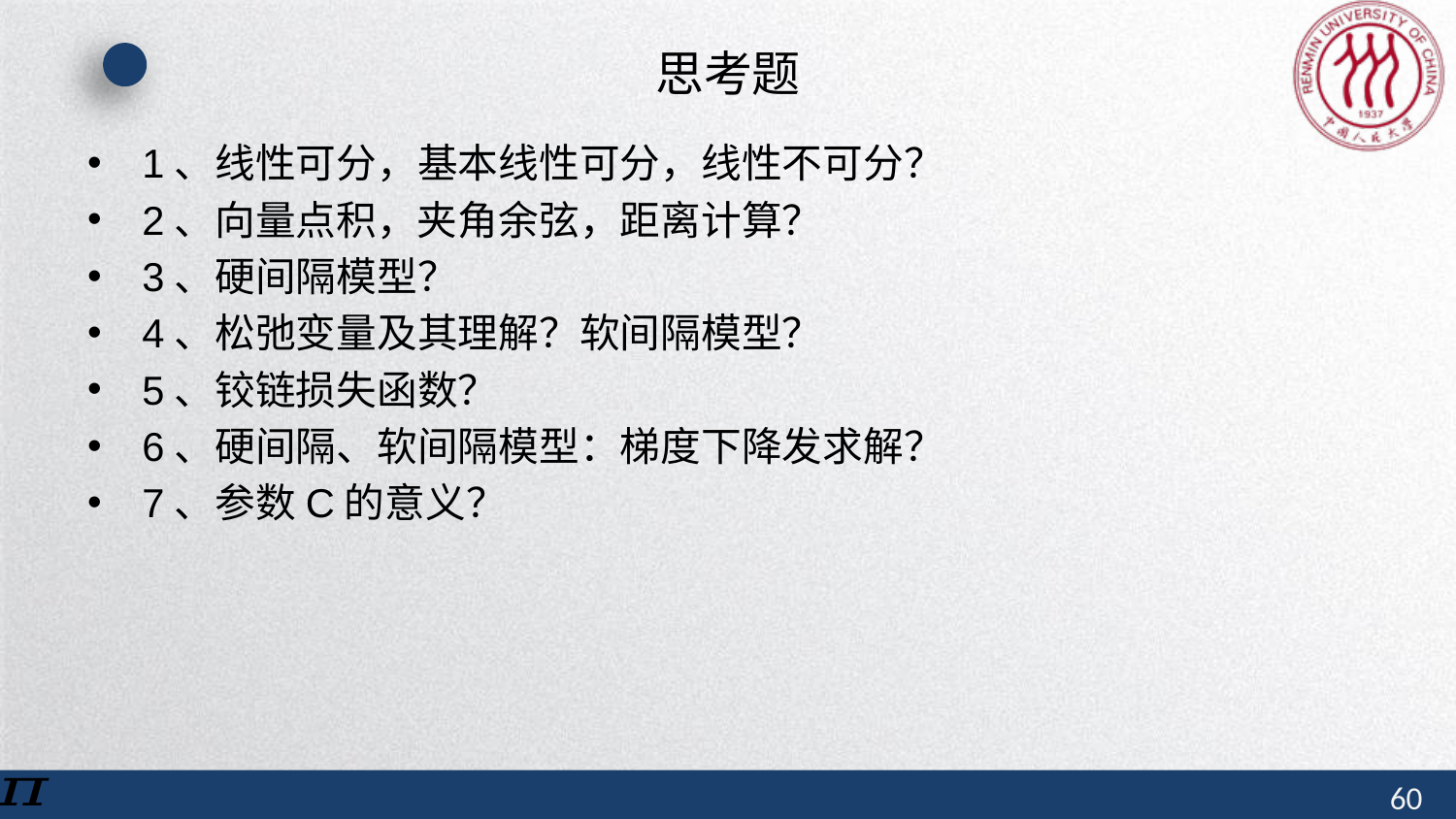

# 思考题
1、线性可分，基本线性可分，线性不可分？
2、向量点积，夹角余弦，距离计算？
3、硬间隔模型？
4、松弛变量及其理解？软间隔模型？
5、铰链损失函数？
6、硬间隔、软间隔模型：梯度下降发求解？
7、参数C的意义？